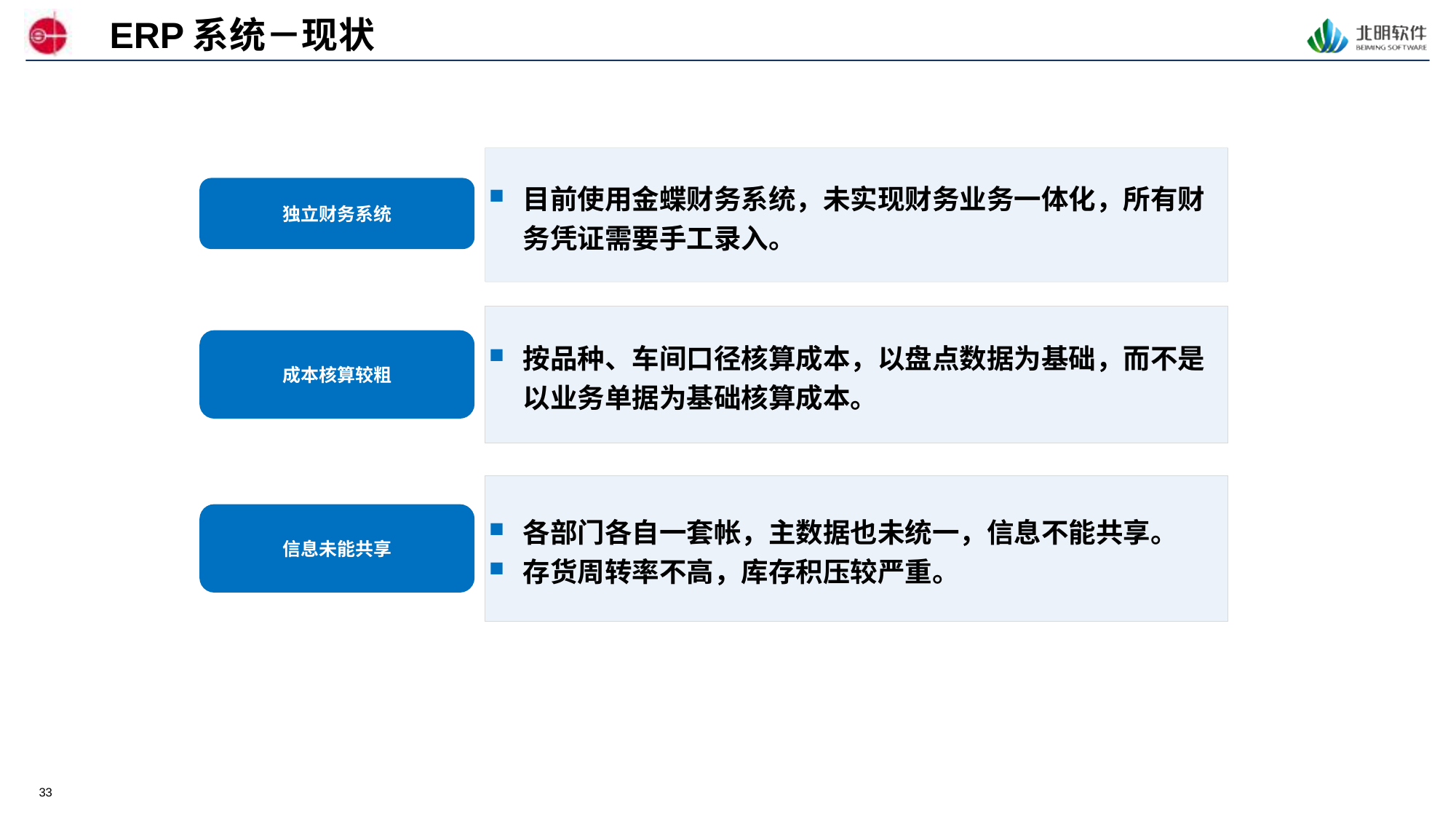

ERP系统－现状
目前使用金蝶财务系统，未实现财务业务一体化，所有财务凭证需要手工录入。
独立财务系统
按品种、车间口径核算成本，以盘点数据为基础，而不是以业务单据为基础核算成本。
成本核算较粗
各部门各自一套帐，主数据也未统一，信息不能共享。
存货周转率不高，库存积压较严重。
信息未能共享